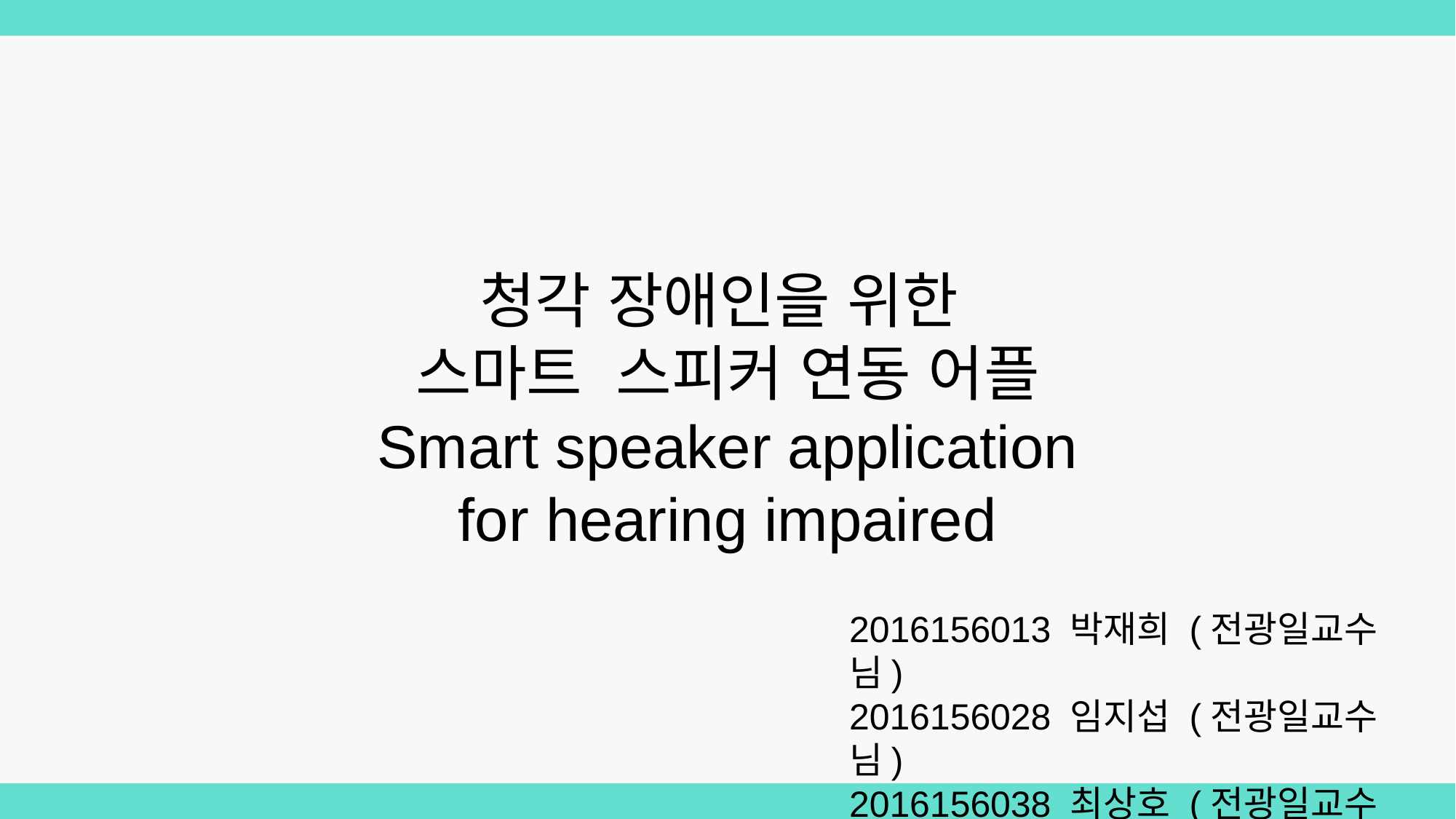

청각 장애인을 위한
스마트  스피커 연동 어플
Smart speaker application for hearing impaired
2016156013 박재희 (전광일교수님)
2016156028 임지섭 (전광일교수님)
2016156038 최상호 (전광일교수님)